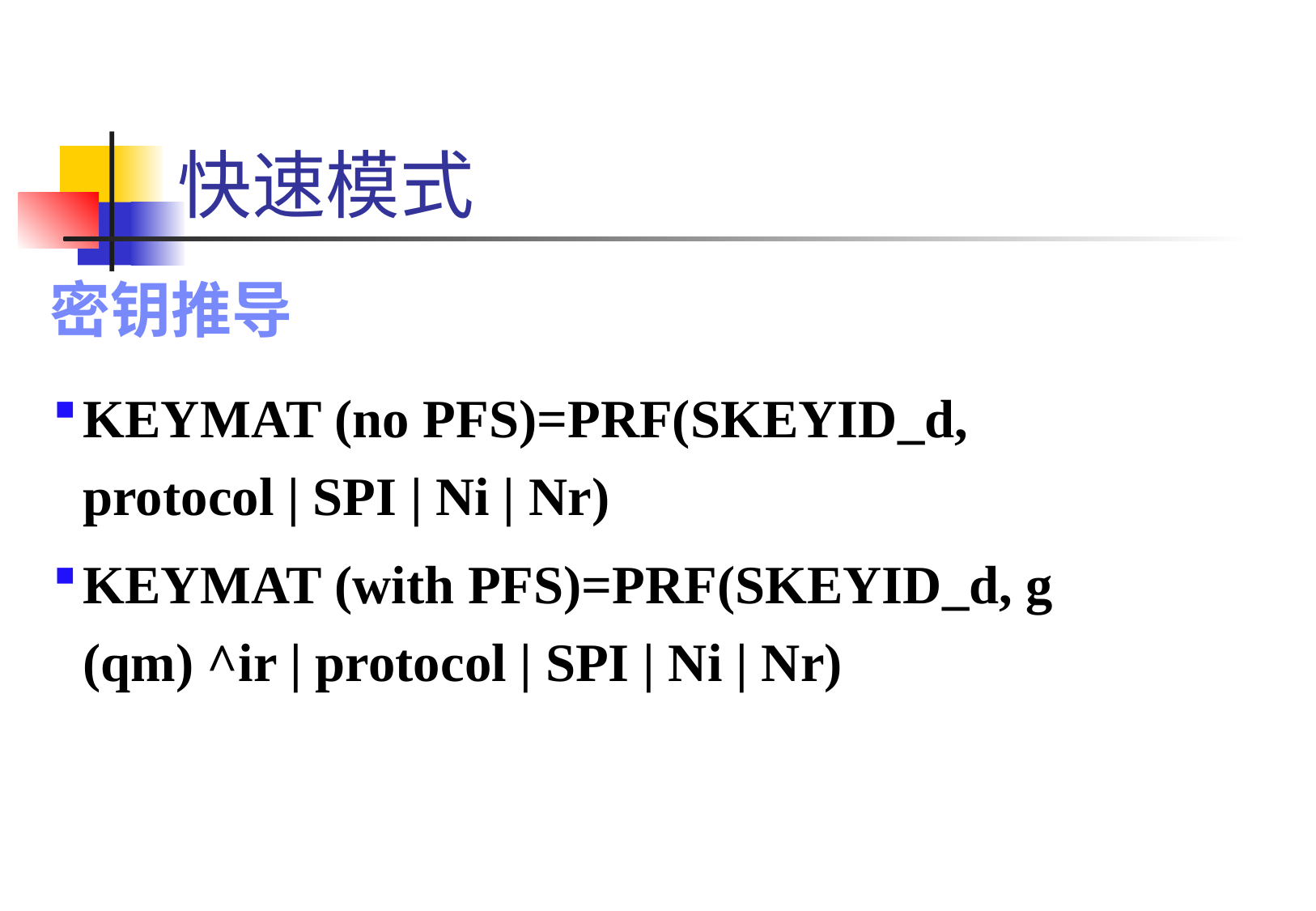

# 快速模式
密钥推导
KEYMAT (no PFS)=PRF(SKEYID_d, protocol | SPI | Ni | Nr)
KEYMAT (with PFS)=PRF(SKEYID_d, g (qm) ^ir | protocol | SPI | Ni | Nr)